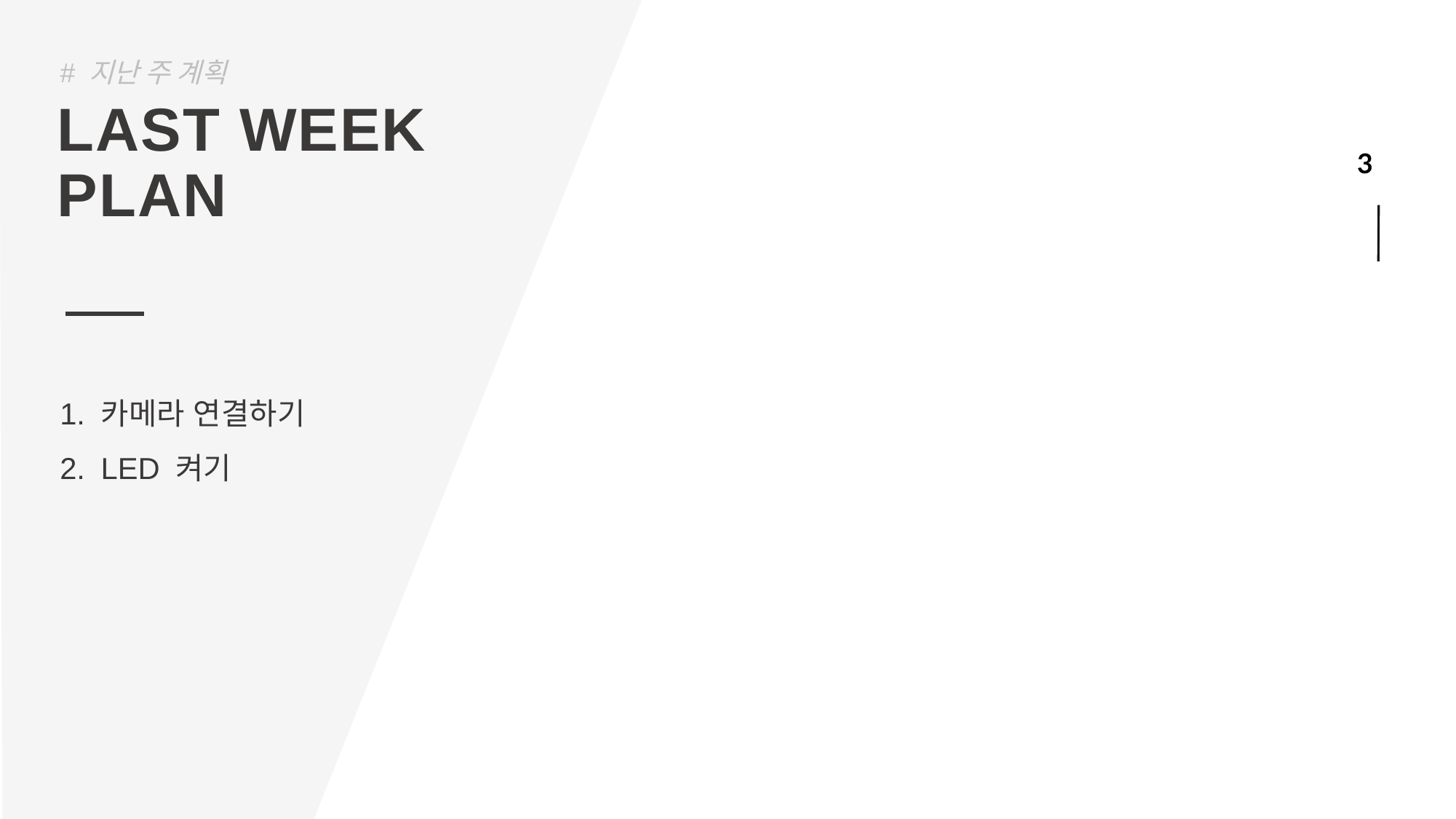

# 지난 주 계획
LAST WEEK
PLAN
3

카메라 연결하기
LED 켜기